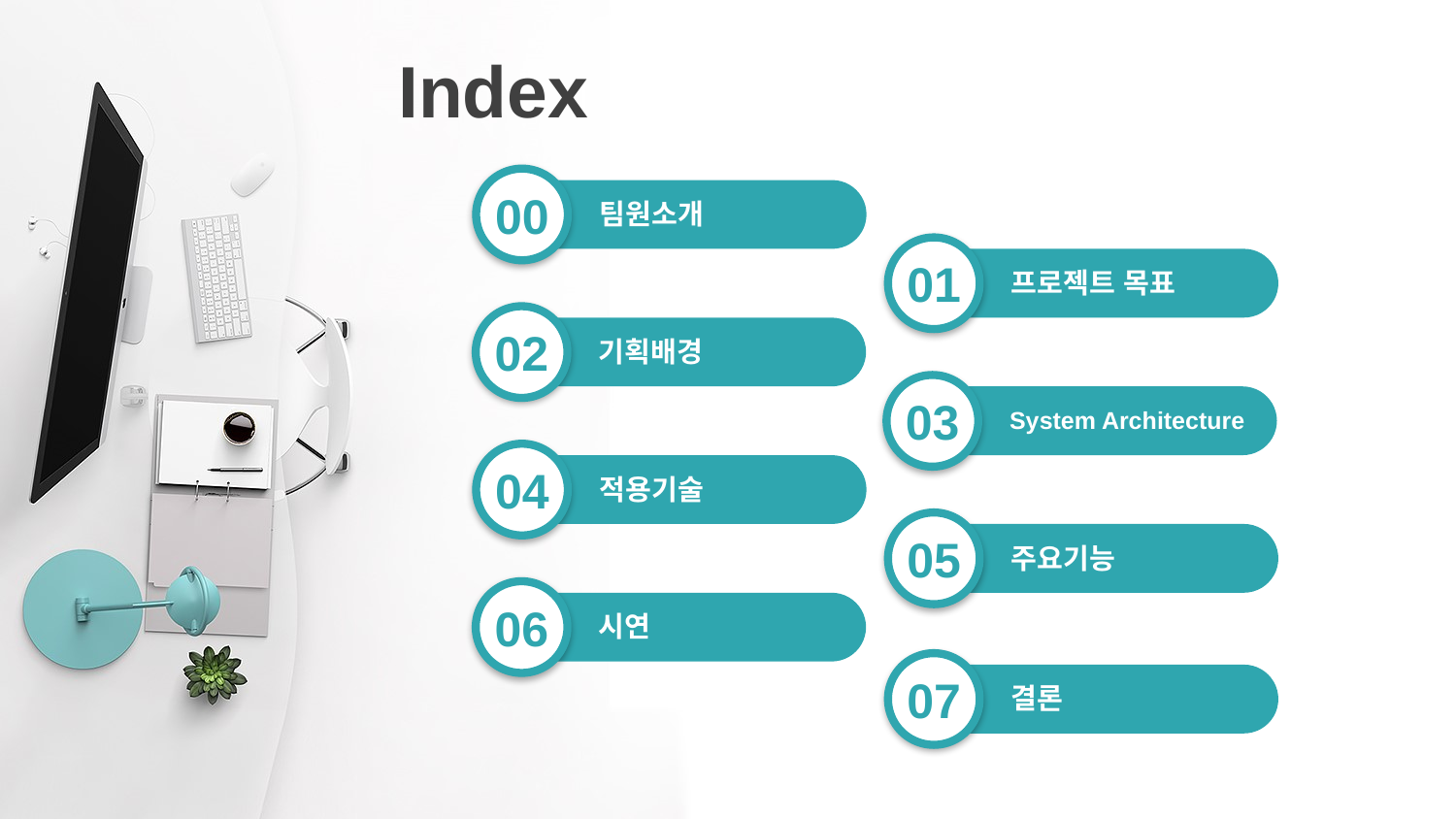

Index

00
팀원소개

01
프로젝트 목표

02
기획배경

03
System Architecture

04
적용기술

05
주요기능

06
시연

07
결론